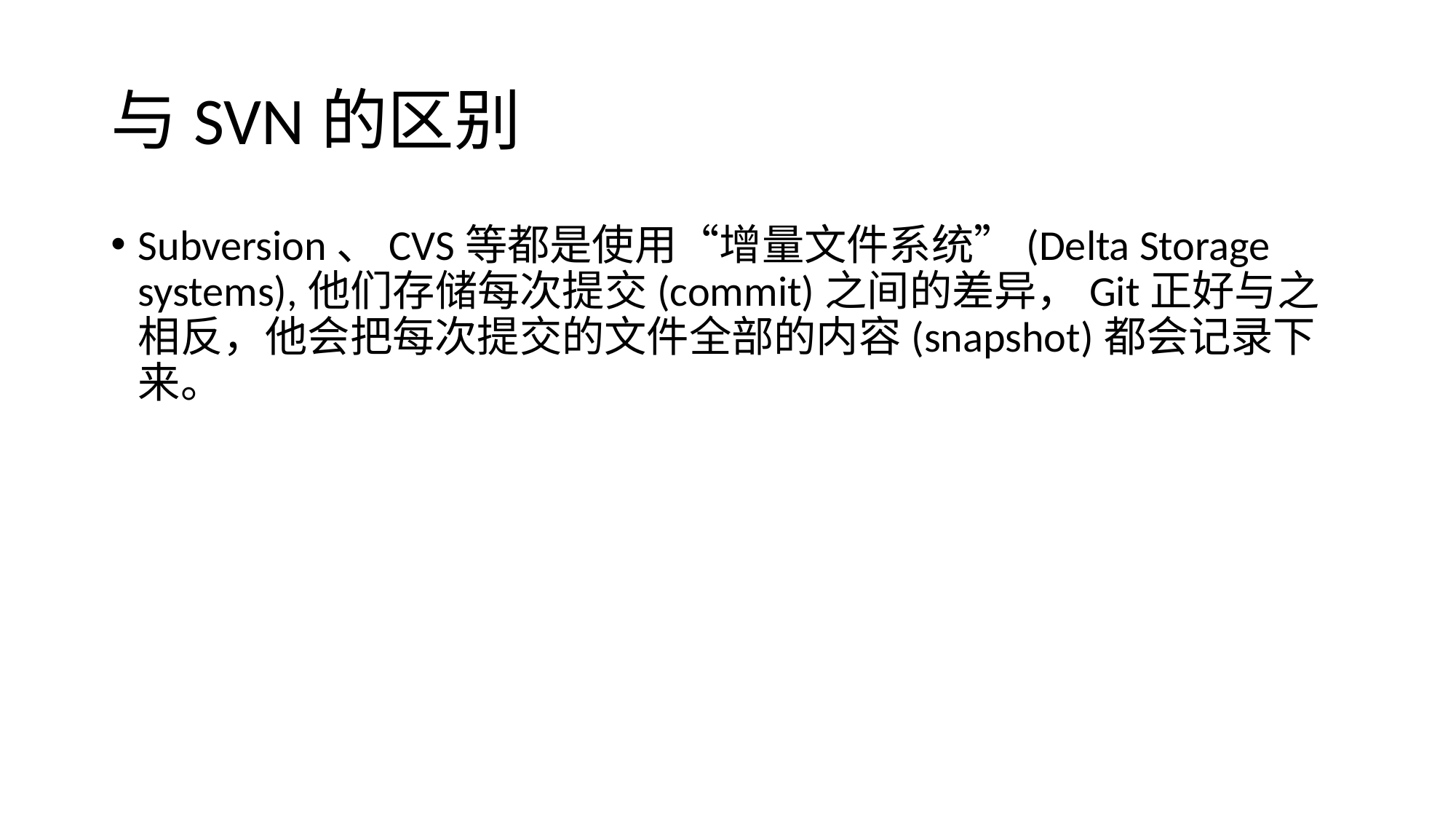

# 与SVN的区别
Subversion、CVS等都是使用“增量文件系统”(Delta Storage systems),他们存储每次提交(commit)之间的差异，Git正好与之相反，他会把每次提交的文件全部的内容(snapshot)都会记录下来。